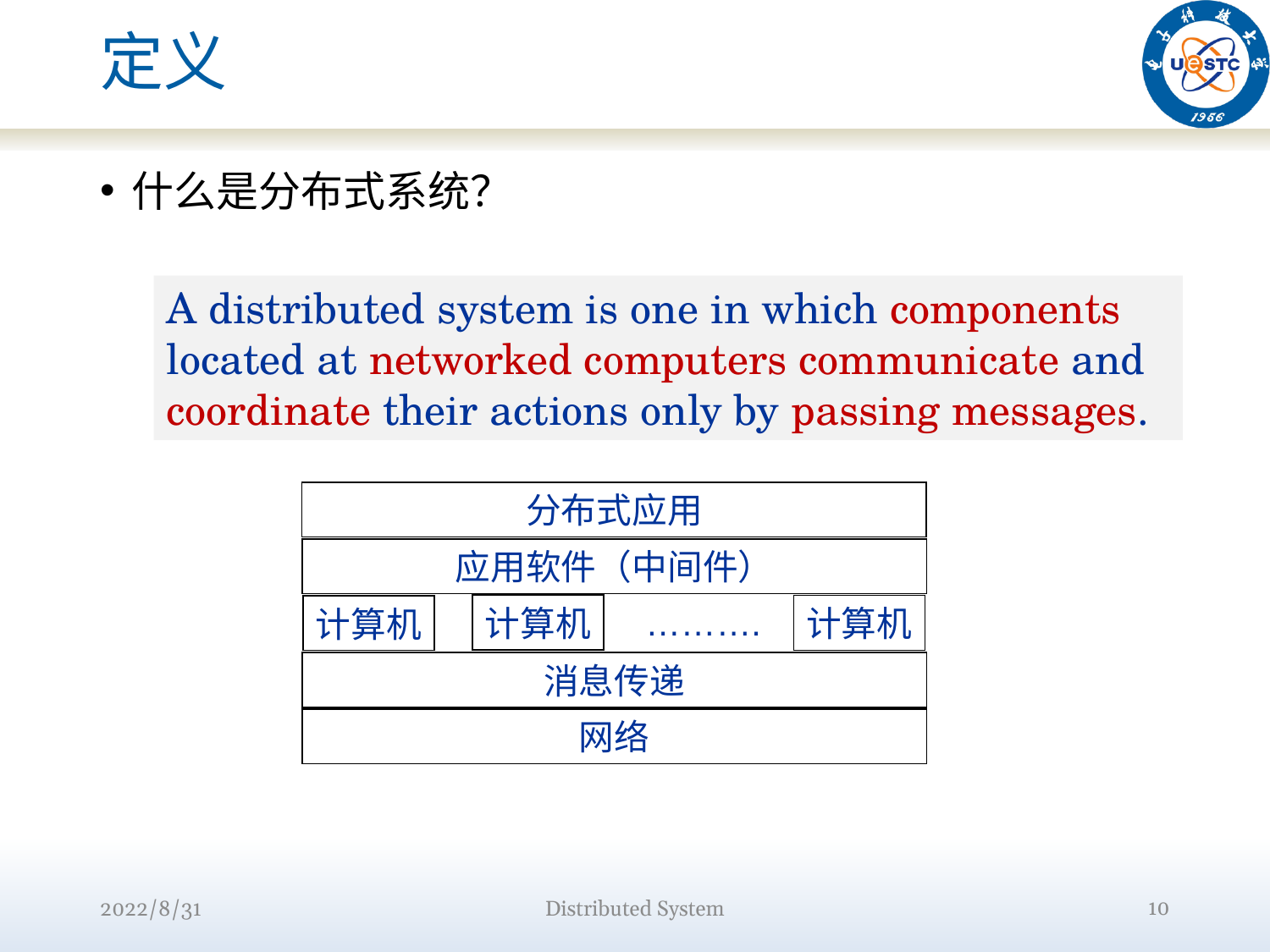

# 定义
什么是分布式系统？
A distributed system is one in which components located at networked computers communicate and coordinate their actions only by passing messages.

分布式应用
应用软件（中间件）
……….
计算机
计算机
计算机
消息传递
网络
2022/8/31
Distributed System
10